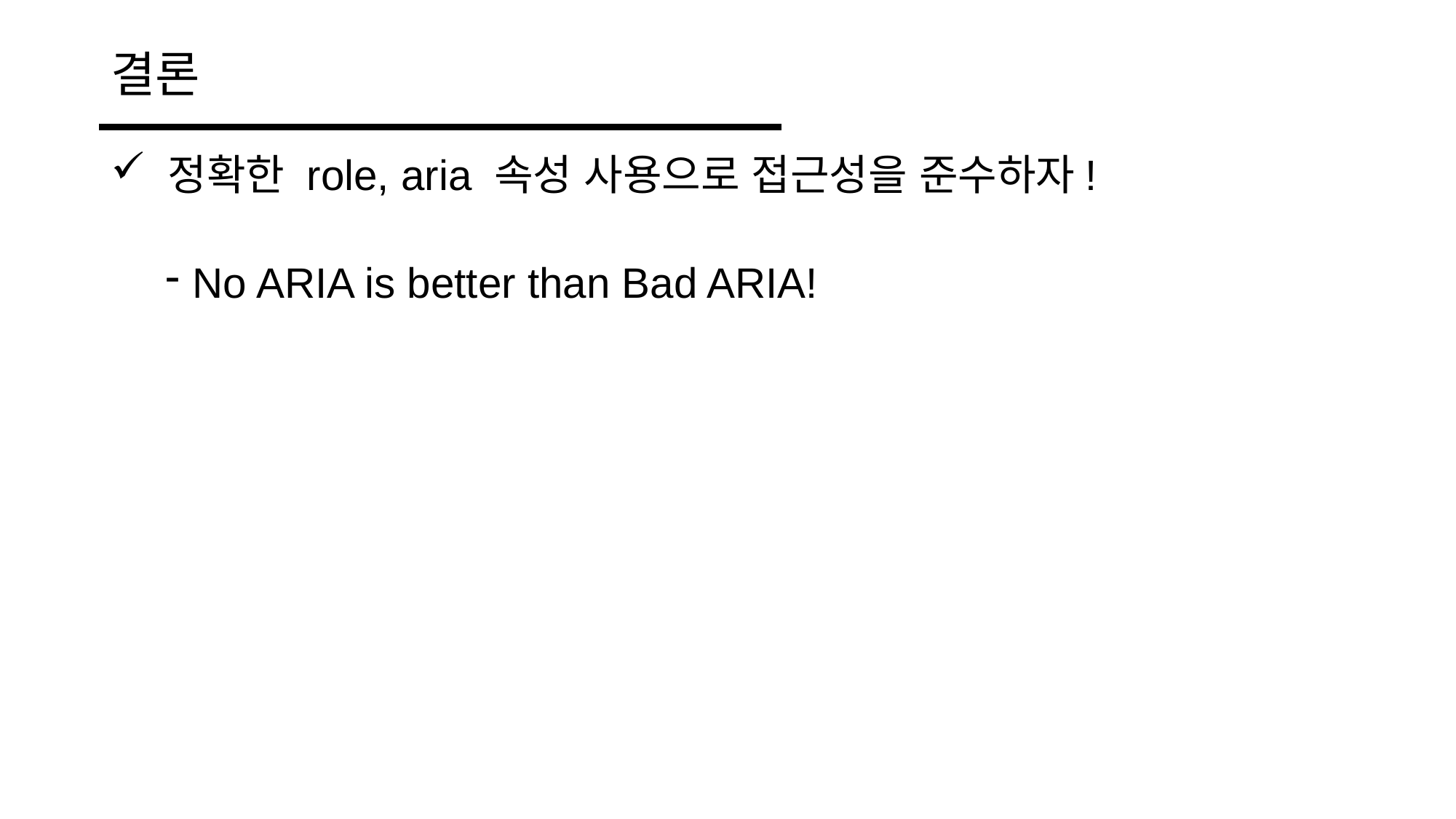

# 결론
 정확한 role, aria 속성 사용으로 접근성을 준수하자!

No ARIA is better than Bad ARIA!